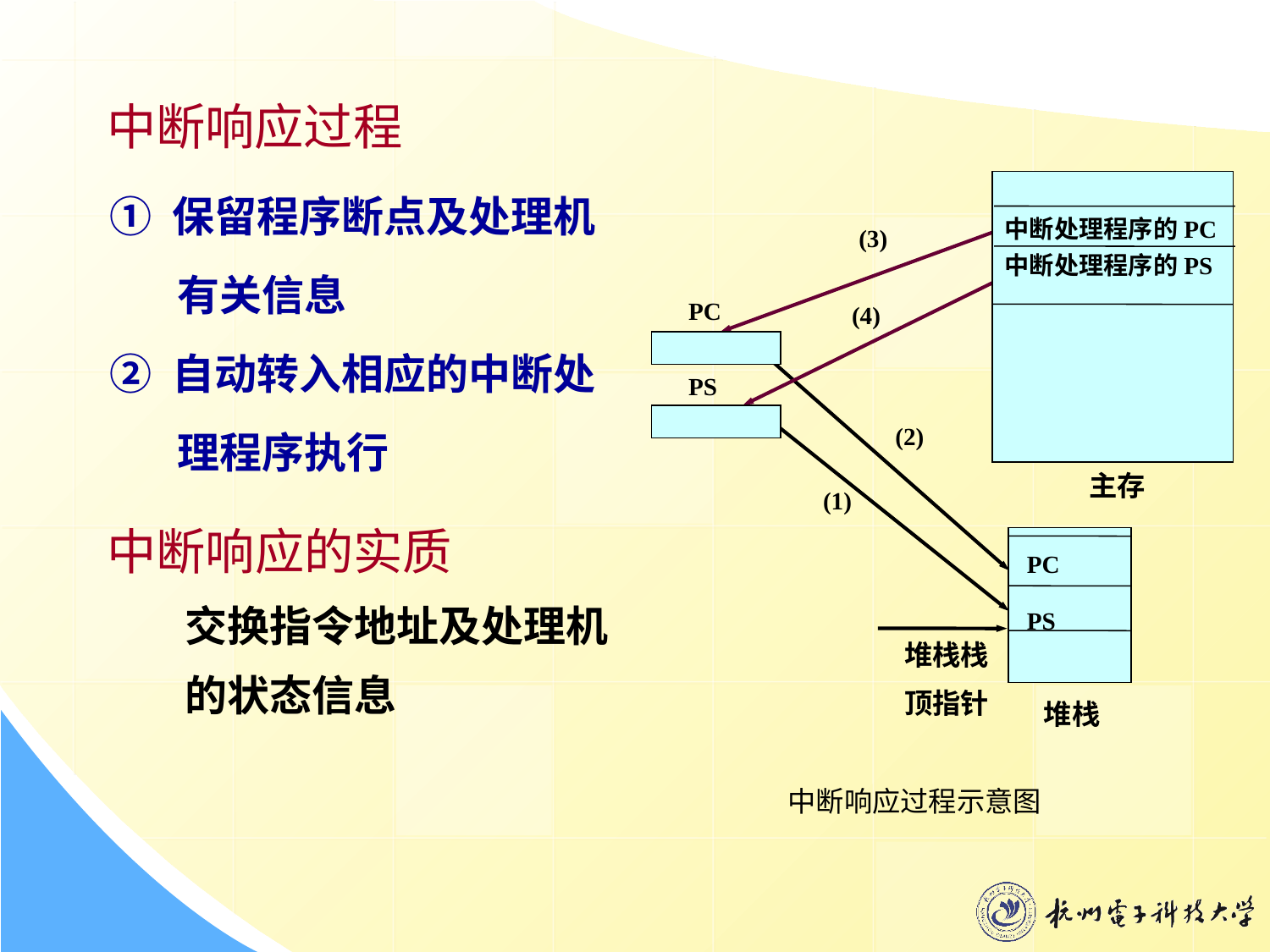

中断响应过程
① 保留程序断点及处理机
      有关信息
② 自动转入相应的中断处
      理程序执行

中断处理程序的PC
中断处理程序的PS

(3)

PC

PS

(4)

(2)

主存
(1)
 PC
 PS

堆栈栈
顶指针
堆栈
中断响应的实质
  交换指令地址及处理机
  的状态信息
中断响应过程示意图